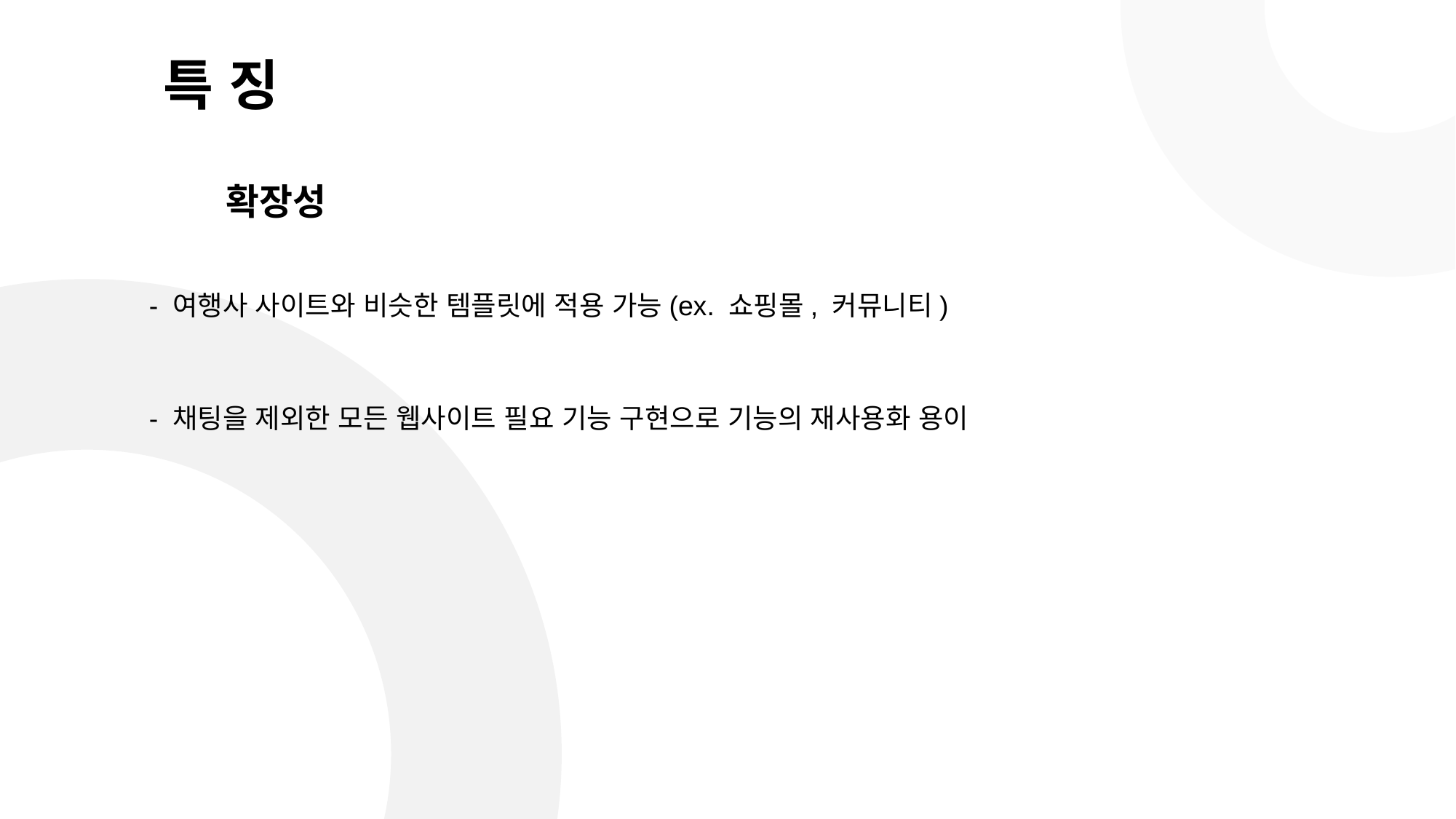

특 징
확장성

 - 여행사 사이트와 비슷한 템플릿에 적용 가능(ex. 쇼핑몰, 커뮤니티)

 - 채팅을 제외한 모든 웹사이트 필요 기능 구현으로 기능의 재사용화 용이